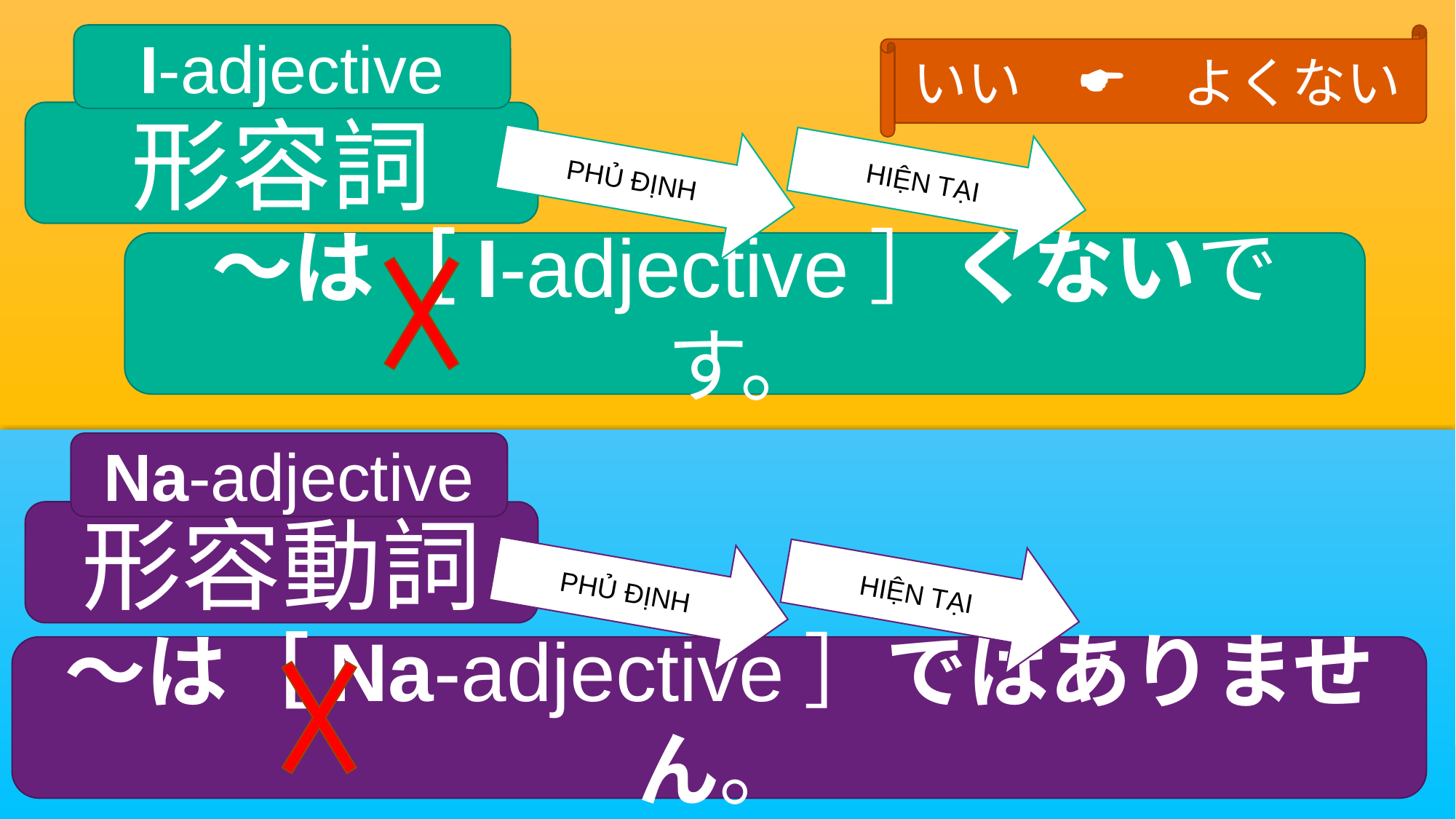

I-adjective
いい　🖝　よくない
形容詞
PHỦ ĐỊNH
HIỆN TẠI

～は［I-adjective］くないです。

Na-adjective
形容動詞
PHỦ ĐỊNH
HIỆN TẠI

～は［Na-adjective］ではありません。